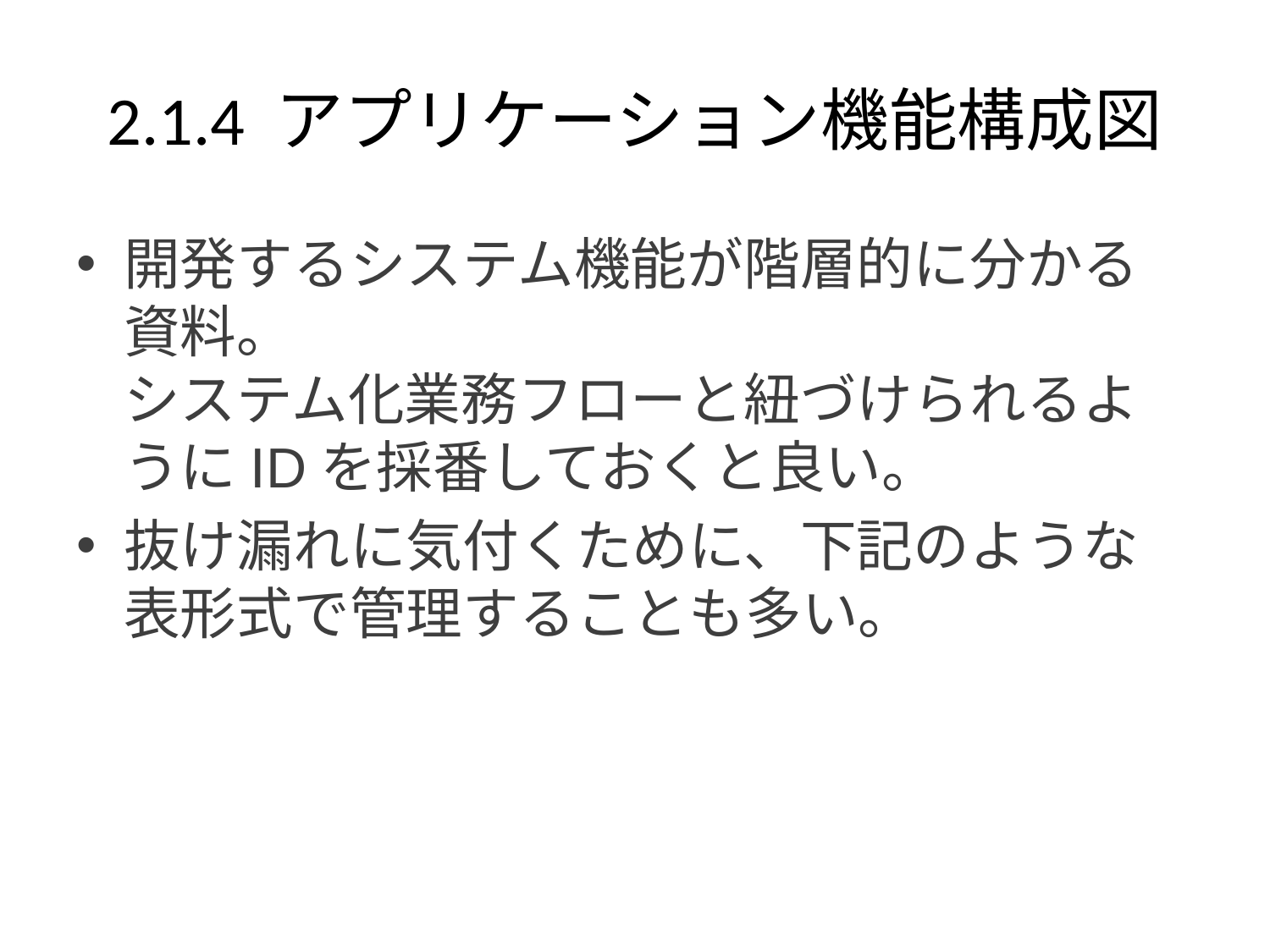

# 2.1.4 アプリケーション機能構成図
開発するシステム機能が階層的に分かる資料。
システム化業務フローと紐づけられるようにIDを採番しておくと良い。
抜け漏れに気付くために、下記のような表形式で管理することも多い。